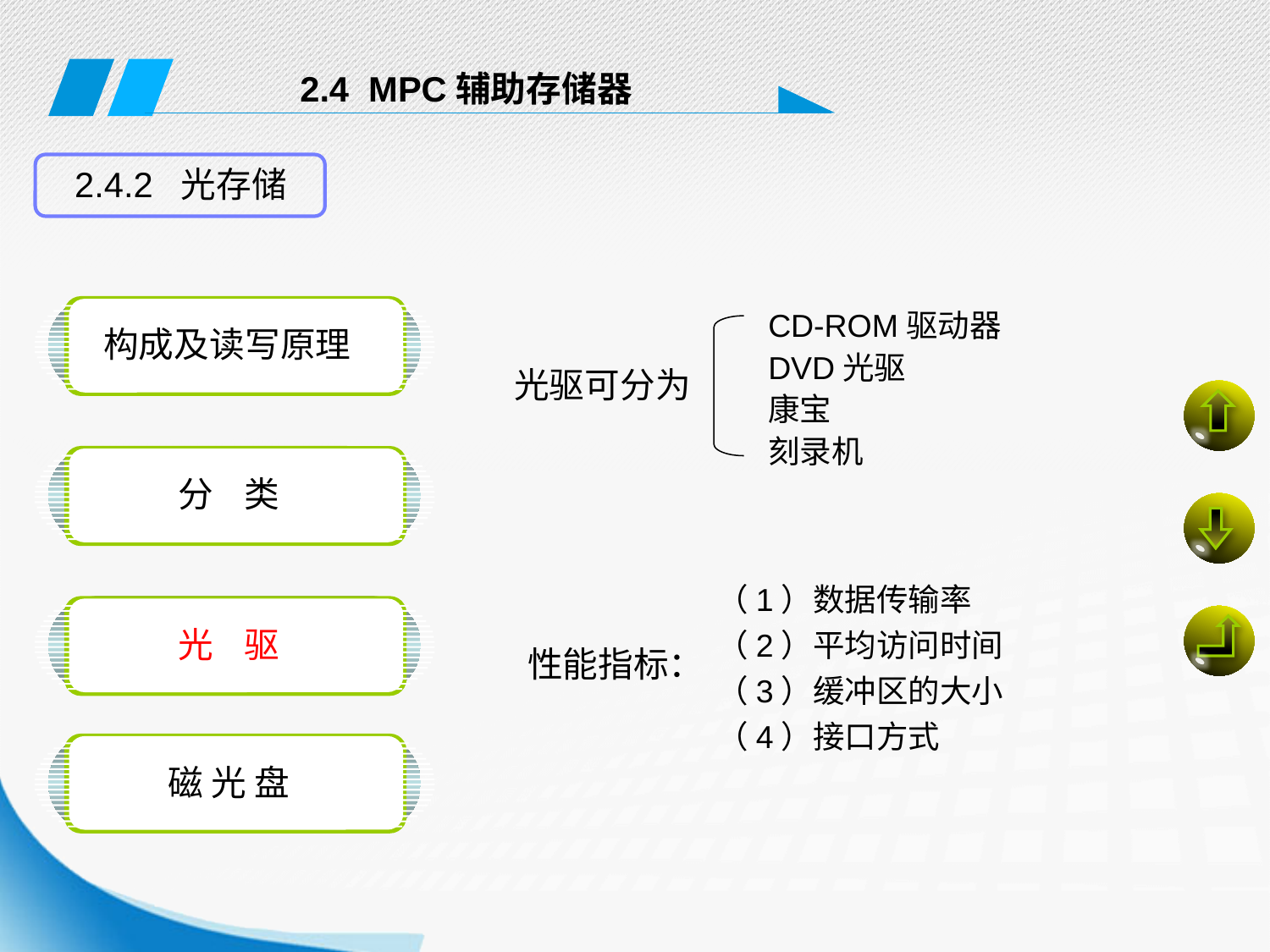

2.4  MPC辅助存储器

2.4.2  光存储
CD-ROM驱动器
DVD光驱
康宝
刻录机

光驱可分为

构成及读写原理

分    类

（1）数据传输率
（2）平均访问时间
（3）缓冲区的大小
（4）接口方式
性能指标：

光    驱

磁 光 盘